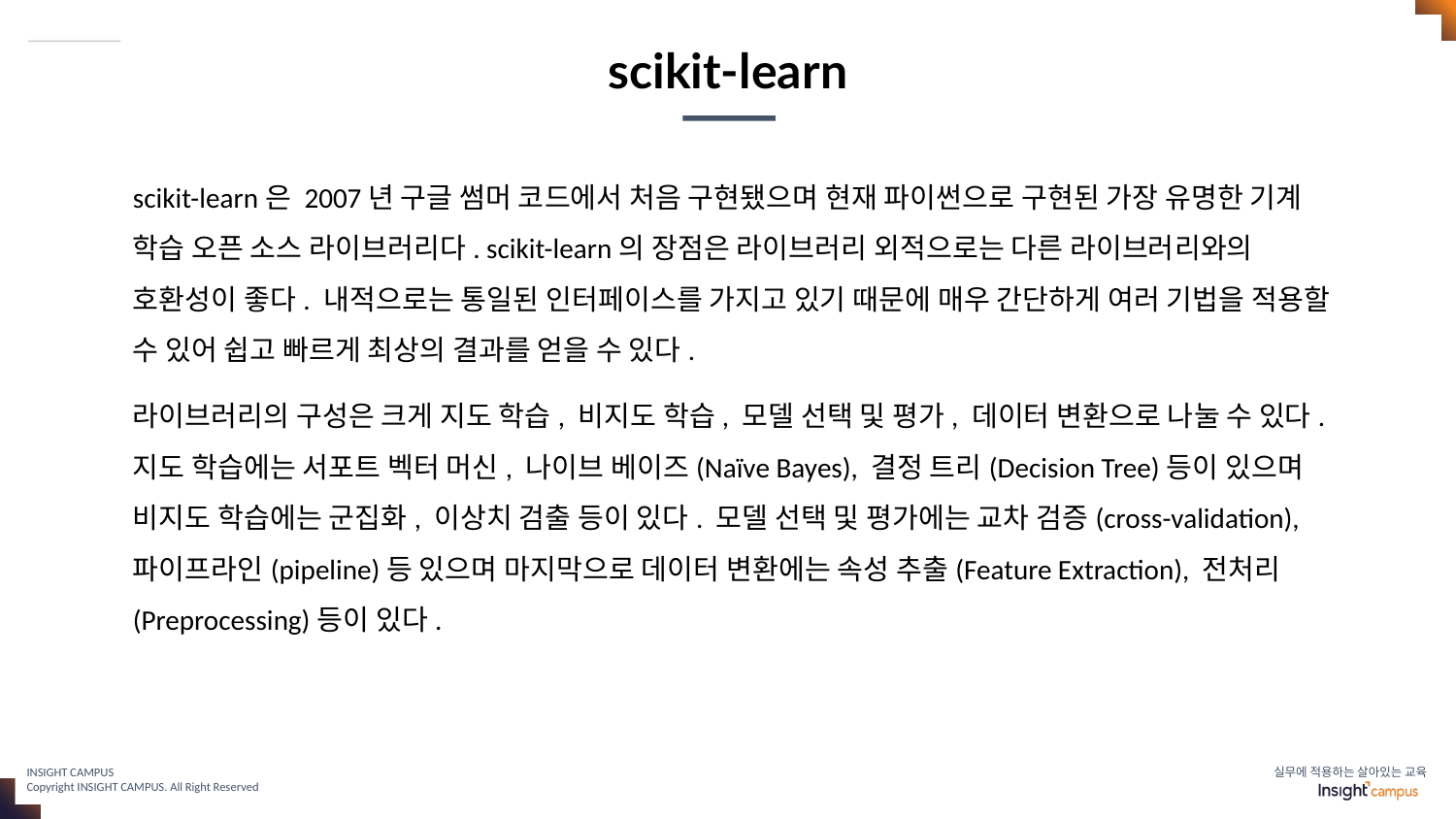

# scikit-learn
scikit-learn은 2007년 구글 썸머 코드에서 처음 구현됐으며 현재 파이썬으로 구현된 가장 유명한 기계 학습 오픈 소스 라이브러리다. scikit-learn의 장점은 라이브러리 외적으로는 다른 라이브러리와의 호환성이 좋다. 내적으로는 통일된 인터페이스를 가지고 있기 때문에 매우 간단하게 여러 기법을 적용할 수 있어 쉽고 빠르게 최상의 결과를 얻을 수 있다.
라이브러리의 구성은 크게 지도 학습, 비지도 학습, 모델 선택 및 평가, 데이터 변환으로 나눌 수 있다. 지도 학습에는 서포트 벡터 머신, 나이브 베이즈(Naïve Bayes), 결정 트리(Decision Tree)등이 있으며 비지도 학습에는 군집화, 이상치 검출 등이 있다. 모델 선택 및 평가에는 교차 검증(cross-validation), 파이프라인(pipeline)등 있으며 마지막으로 데이터 변환에는 속성 추출(Feature Extraction), 전처리(Preprocessing)등이 있다.